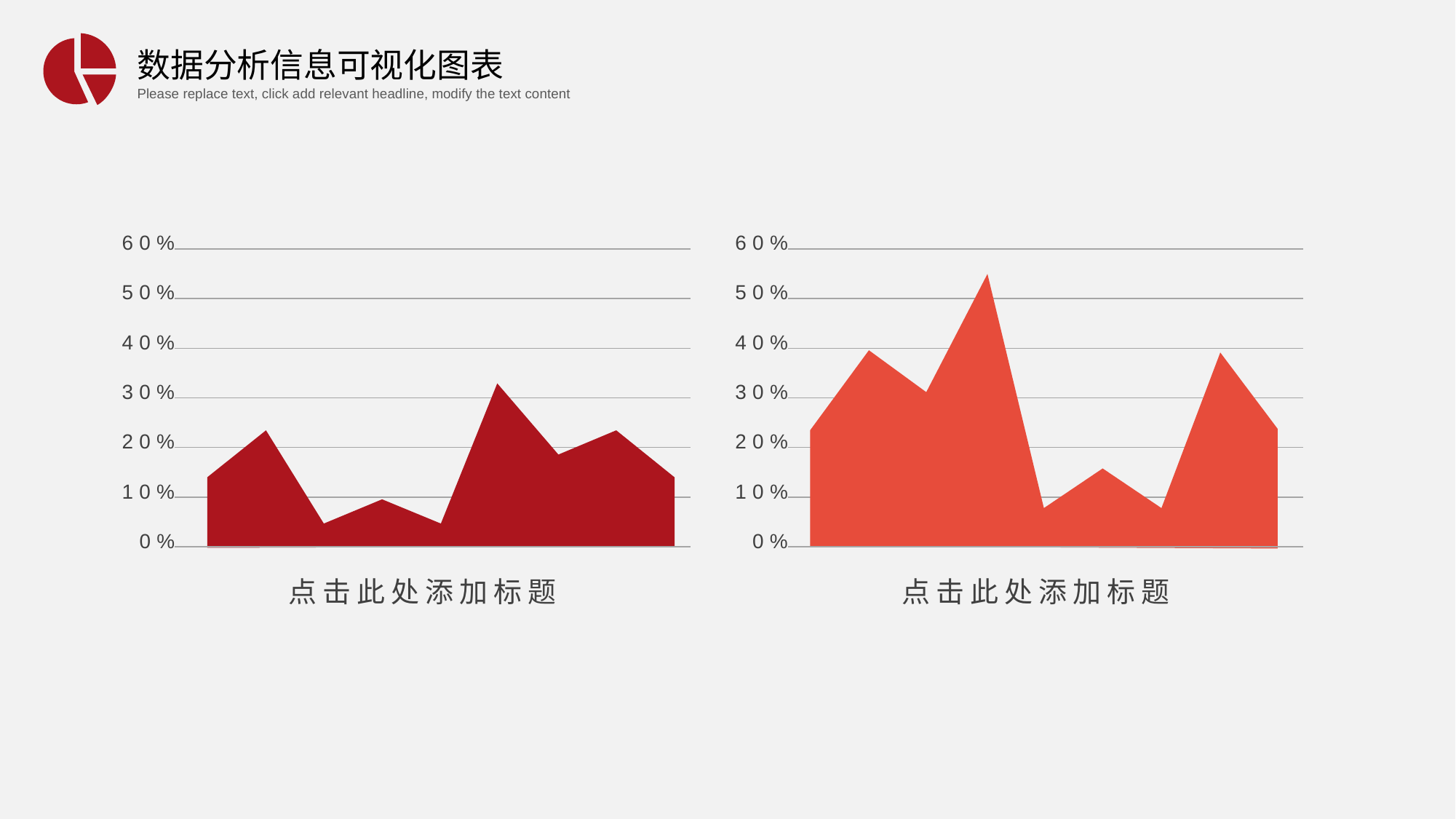

60%
60%

50%
50%
40%
40%
30%
30%

20%
20%
10%
10%
0%
0%
点击此处添加标题
点击此处添加标题